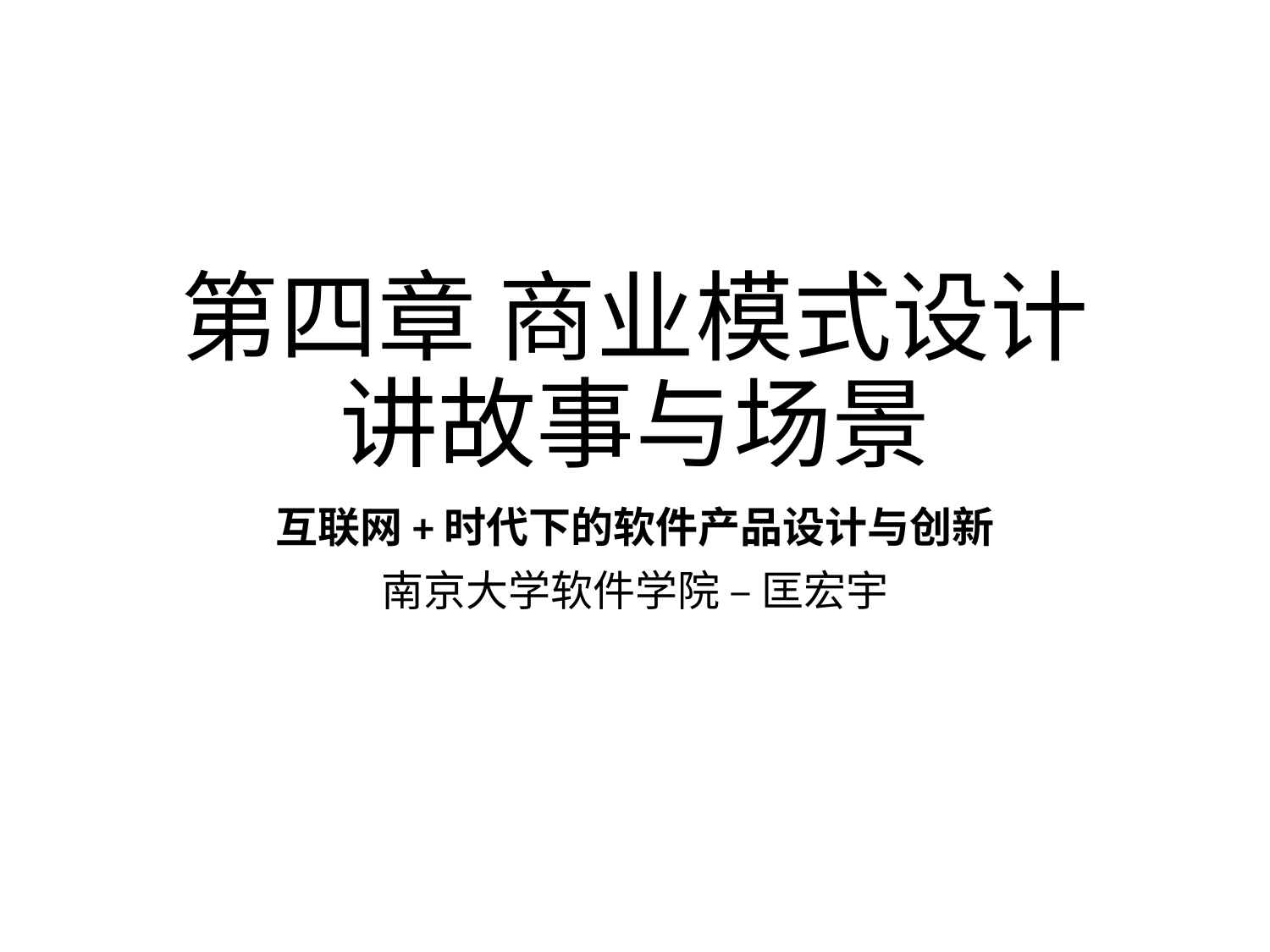

# 第四章 商业模式设计 讲故事与场景
互联网+时代下的软件产品设计与创新
南京大学软件学院 – 匡宏宇